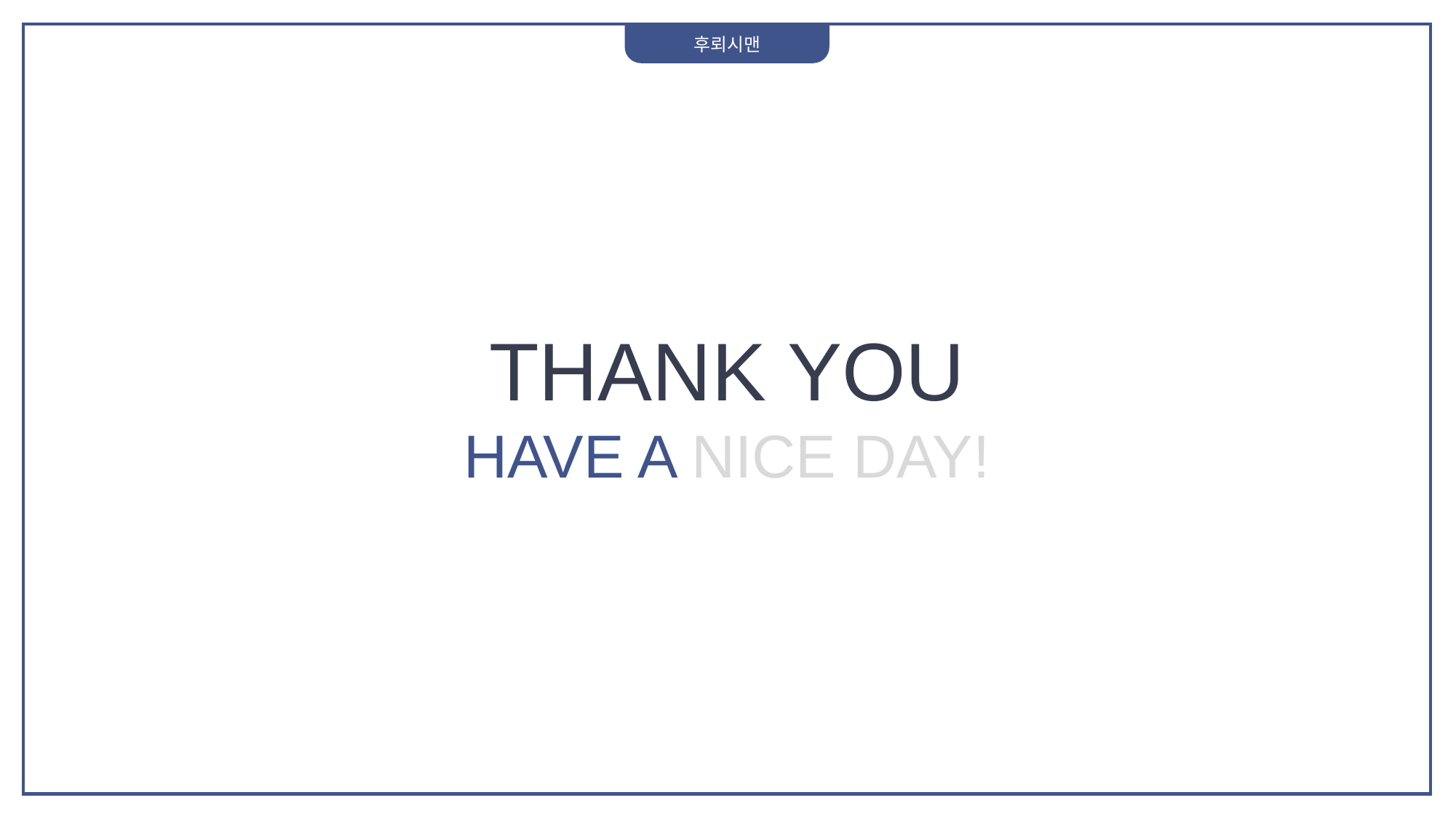

후뢰시맨
THANK YOU
HAVE A NICE DAY!